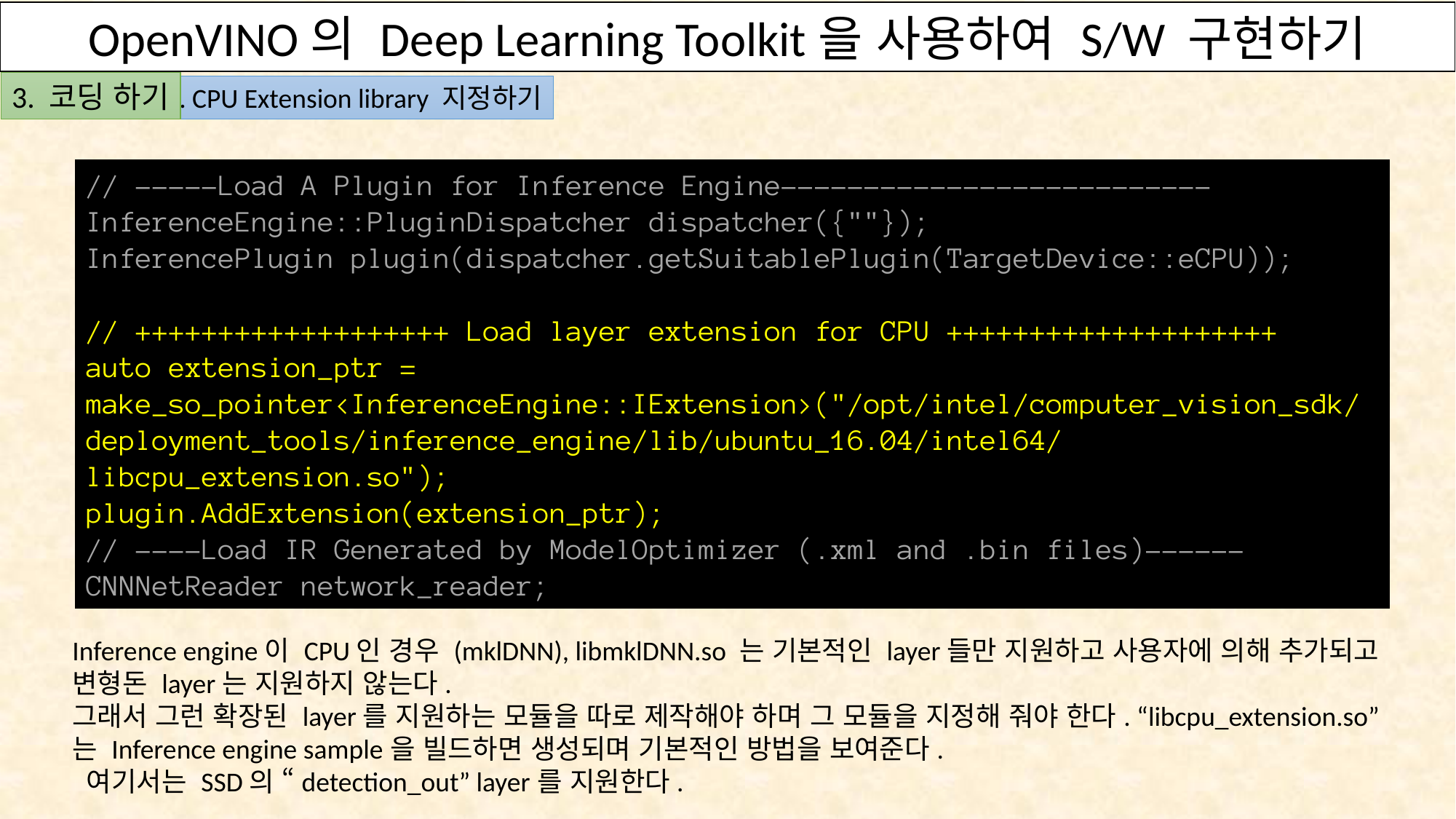

OpenVINO의 Deep Learning Toolkit을 사용하여 S/W 구현하기
OpenVINO의 Deep Learning Toolkit을 사용하여 S/W 구현하기
3. 코딩 하기
1. CPU Extension library 지정하기
// -----Load A Plugin for Inference Engine--------------------------
InferenceEngine::PluginDispatcher dispatcher({""});
InferencePlugin plugin(dispatcher.getSuitablePlugin(TargetDevice::eCPU));

// +++++++++++++++++++ Load layer extension for CPU ++++++++++++++++++++
auto extension_ptr = make_so_pointer<InferenceEngine::IExtension>("/opt/intel/computer_vision_sdk/deployment_tools/inference_engine/lib/ubuntu_16.04/intel64/libcpu_extension.so");
plugin.AddExtension(extension_ptr);
// ----Load IR Generated by ModelOptimizer (.xml and .bin files)------
CNNNetReader network_reader;
Inference engine이 CPU인 경우 (mklDNN), libmklDNN.so 는 기본적인 layer들만 지원하고 사용자에 의해 추가되고
변형돈 layer는 지원하지 않는다.
그래서 그런 확장된 layer를 지원하는 모듈을 따로 제작해야 하며 그 모듈을 지정해 줘야 한다. “libcpu_extension.so” 는 Inference engine sample을 빌드하면 생성되며 기본적인 방법을 보여준다.
 여기서는 SSD의 “detection_out” layer를 지원한다.